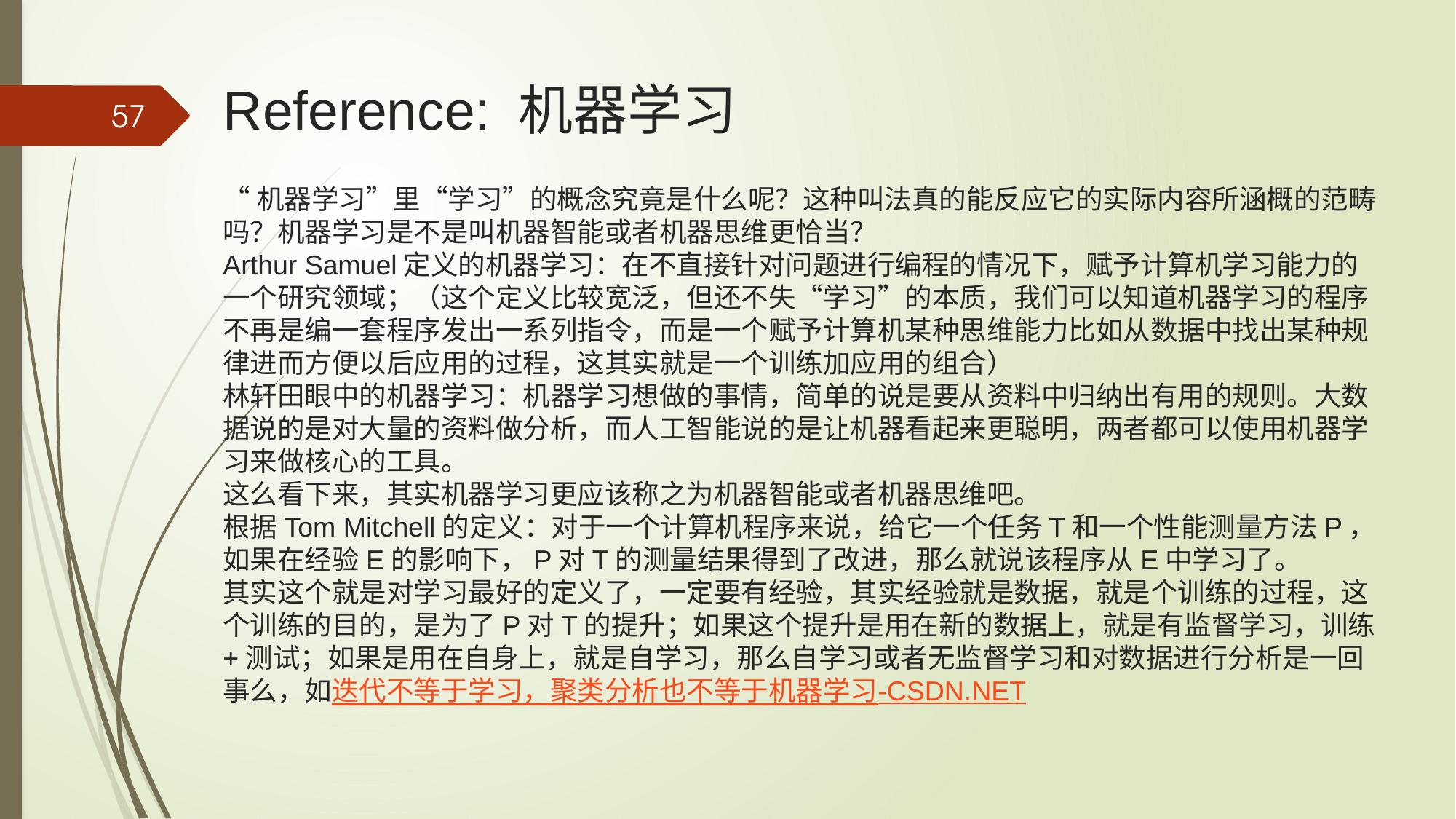

# Reference: 机器学习
57
“机器学习”里“学习”的概念究竟是什么呢？这种叫法真的能反应它的实际内容所涵概的范畴吗？机器学习是不是叫机器智能或者机器思维更恰当？
Arthur Samuel定义的机器学习：在不直接针对问题进行编程的情况下，赋予计算机学习能力的一个研究领域；（这个定义比较宽泛，但还不失“学习”的本质，我们可以知道机器学习的程序不再是编一套程序发出一系列指令，而是一个赋予计算机某种思维能力比如从数据中找出某种规律进而方便以后应用的过程，这其实就是一个训练加应用的组合）
林轩田眼中的机器学习：机器学习想做的事情，简单的说是要从资料中归纳出有用的规则。大数据说的是对大量的资料做分析，而人工智能说的是让机器看起来更聪明，两者都可以使用机器学习来做核心的工具。
这么看下来，其实机器学习更应该称之为机器智能或者机器思维吧。
根据Tom Mitchell的定义：对于一个计算机程序来说，给它一个任务T和一个性能测量方法P，如果在经验E的影响下，P对T的测量结果得到了改进，那么就说该程序从E中学习了。
其实这个就是对学习最好的定义了，一定要有经验，其实经验就是数据，就是个训练的过程，这个训练的目的，是为了P对T的提升；如果这个提升是用在新的数据上，就是有监督学习，训练+测试；如果是用在自身上，就是自学习，那么自学习或者无监督学习和对数据进行分析是一回事么，如迭代不等于学习，聚类分析也不等于机器学习-CSDN.NET